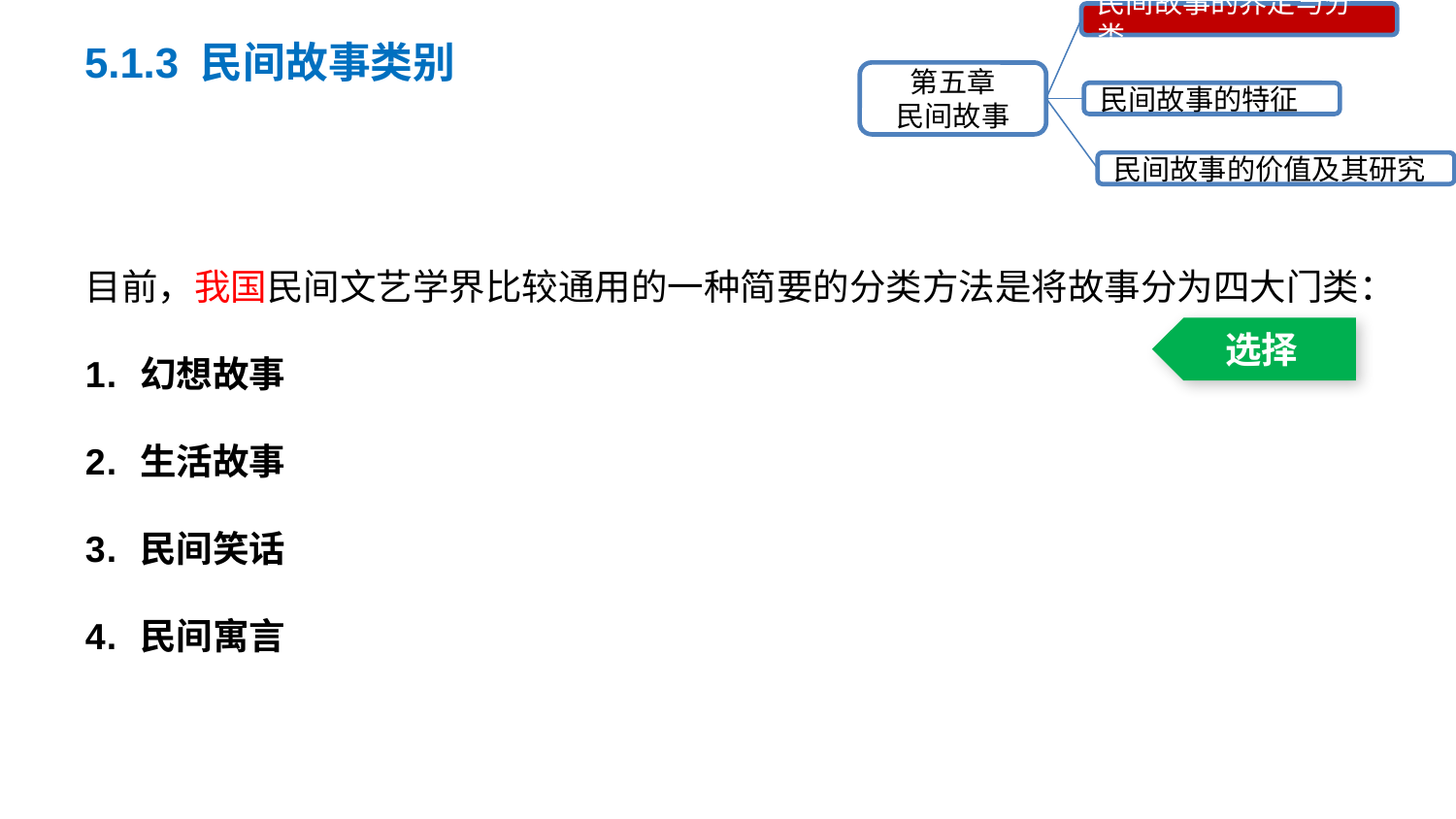

民间故事的界定与分类
第五章
民间故事
民间故事的特征
民间故事的价值及其研究
5.1.3 民间故事类别
目前，我国民间文艺学界比较通用的一种简要的分类方法是将故事分为四大门类：
幻想故事
生活故事
民间笑话
民间寓言
选择